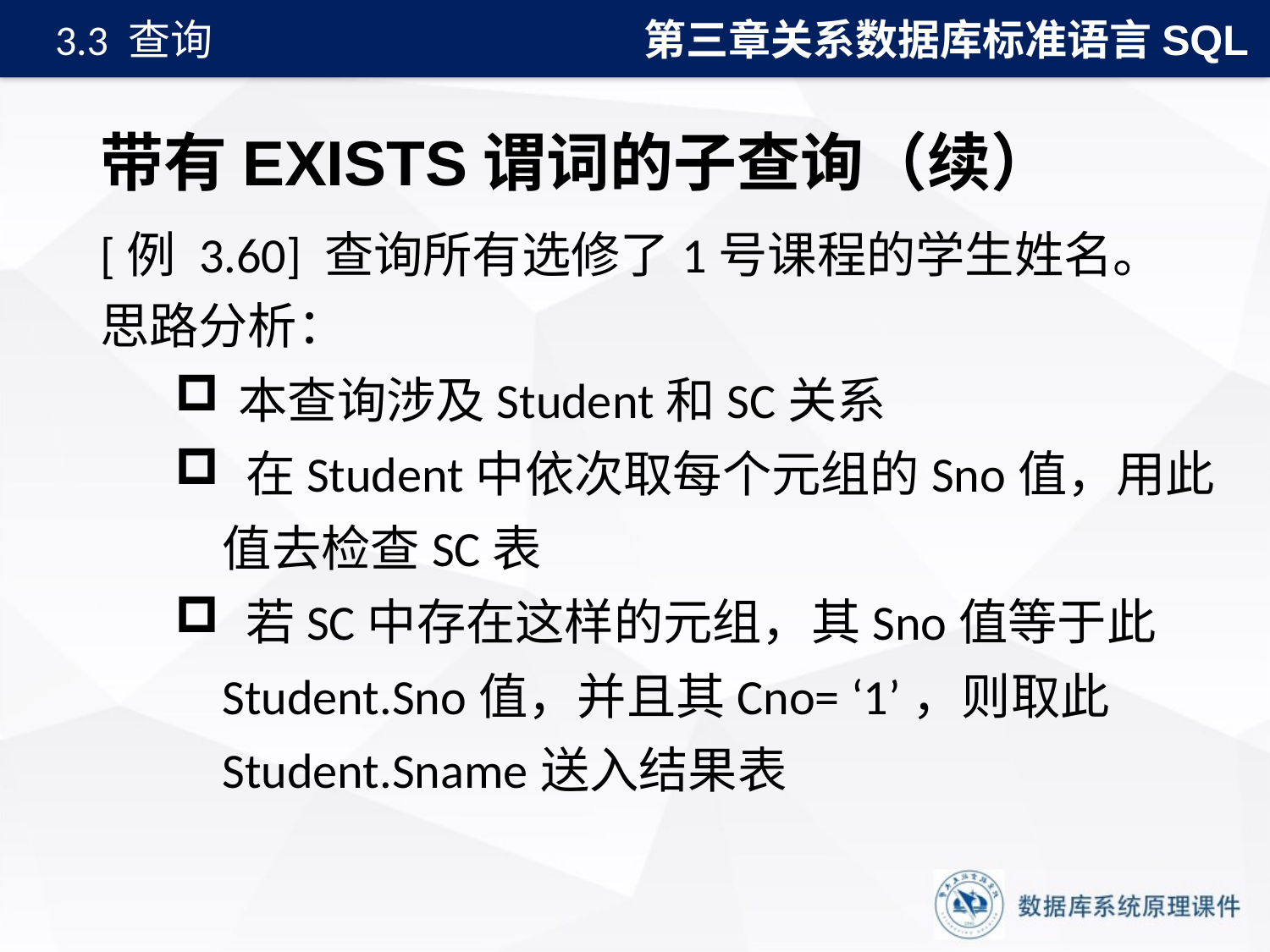

第三章关系数据库标准语言SQL
3.3 查询
# 带有EXISTS谓词的子查询（续）
[例 3.60] 查询所有选修了1号课程的学生姓名。
思路分析：
本查询涉及Student和SC关系
 在Student中依次取每个元组的Sno值，用此值去检查SC表
 若SC中存在这样的元组，其Sno值等于此Student.Sno值，并且其Cno= ‘1’，则取此Student.Sname送入结果表